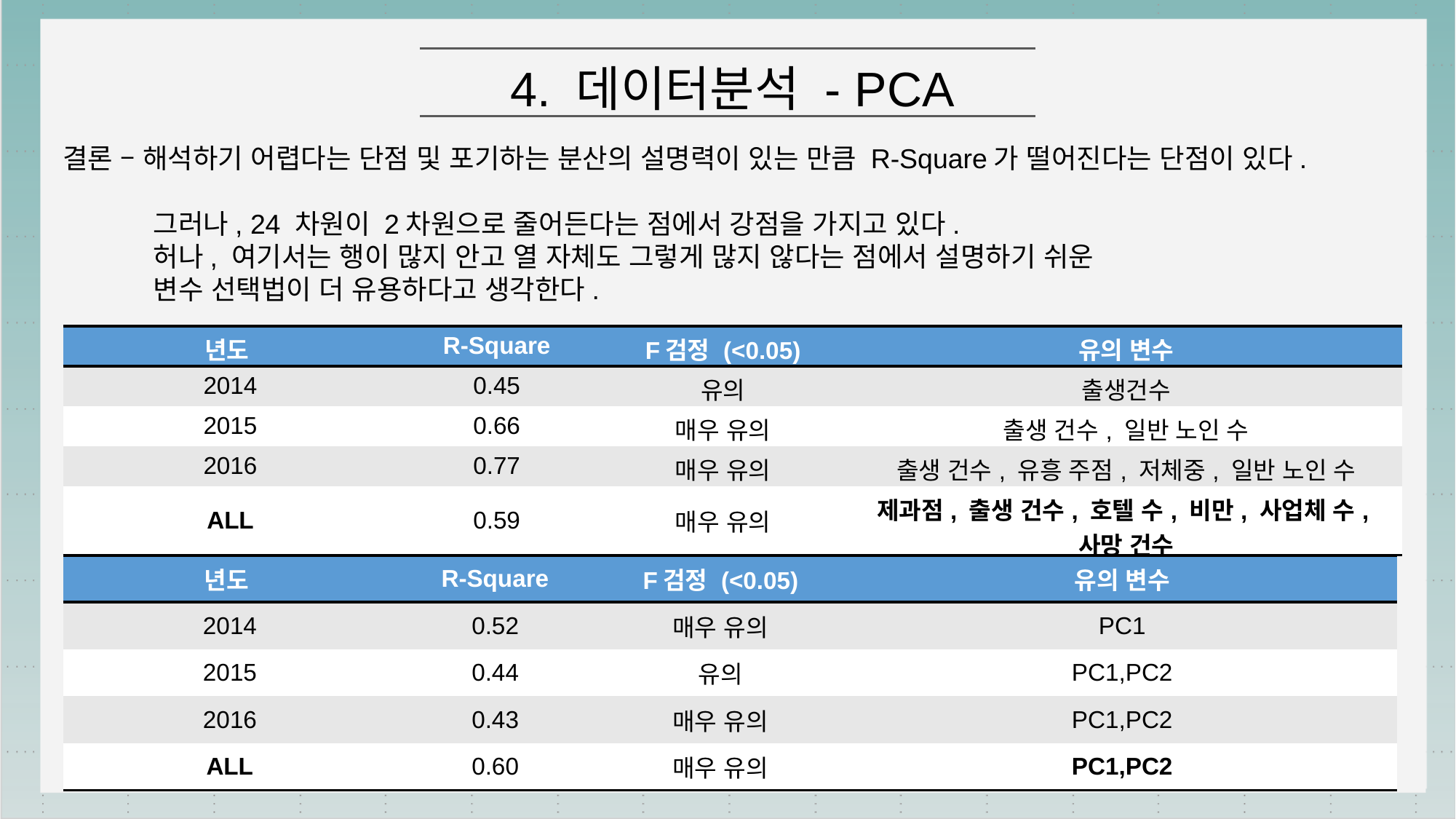

4. 데이터분석 - PCA
결론 – 해석하기 어렵다는 단점 및 포기하는 분산의 설명력이 있는 만큼 R-Square가 떨어진다는 단점이 있다.

           그러나, 24 차원이 2차원으로 줄어든다는 점에서 강점을 가지고 있다.
           허나, 여기서는 행이 많지 안고 열 자체도 그렇게 많지 않다는 점에서 설명하기 쉬운
           변수 선택법이 더 유용하다고 생각한다.
| 년도 | R-Square | F검정 (<0.05) | 유의 변수 |
| --- | --- | --- | --- |
| 2014 | 0.45 | 유의 | 출생건수 |
| 2015 | 0.66 | 매우 유의 | 출생 건수, 일반 노인 수 |
| 2016 | 0.77 | 매우 유의 | 출생 건수, 유흥 주점, 저체중, 일반 노인 수 |
| ALL | 0.59 | 매우 유의 | 제과점, 출생 건수, 호텔 수, 비만, 사업체 수, 사망 건수 |
| 년도 | R-Square | F검정 (<0.05) | 유의 변수 |
| --- | --- | --- | --- |
| 2014 | 0.52 | 매우 유의 | PC1 |
| 2015 | 0.44 | 유의 | PC1,PC2 |
| 2016 | 0.43 | 매우 유의 | PC1,PC2 |
| ALL | 0.60 | 매우 유의 | PC1,PC2 |